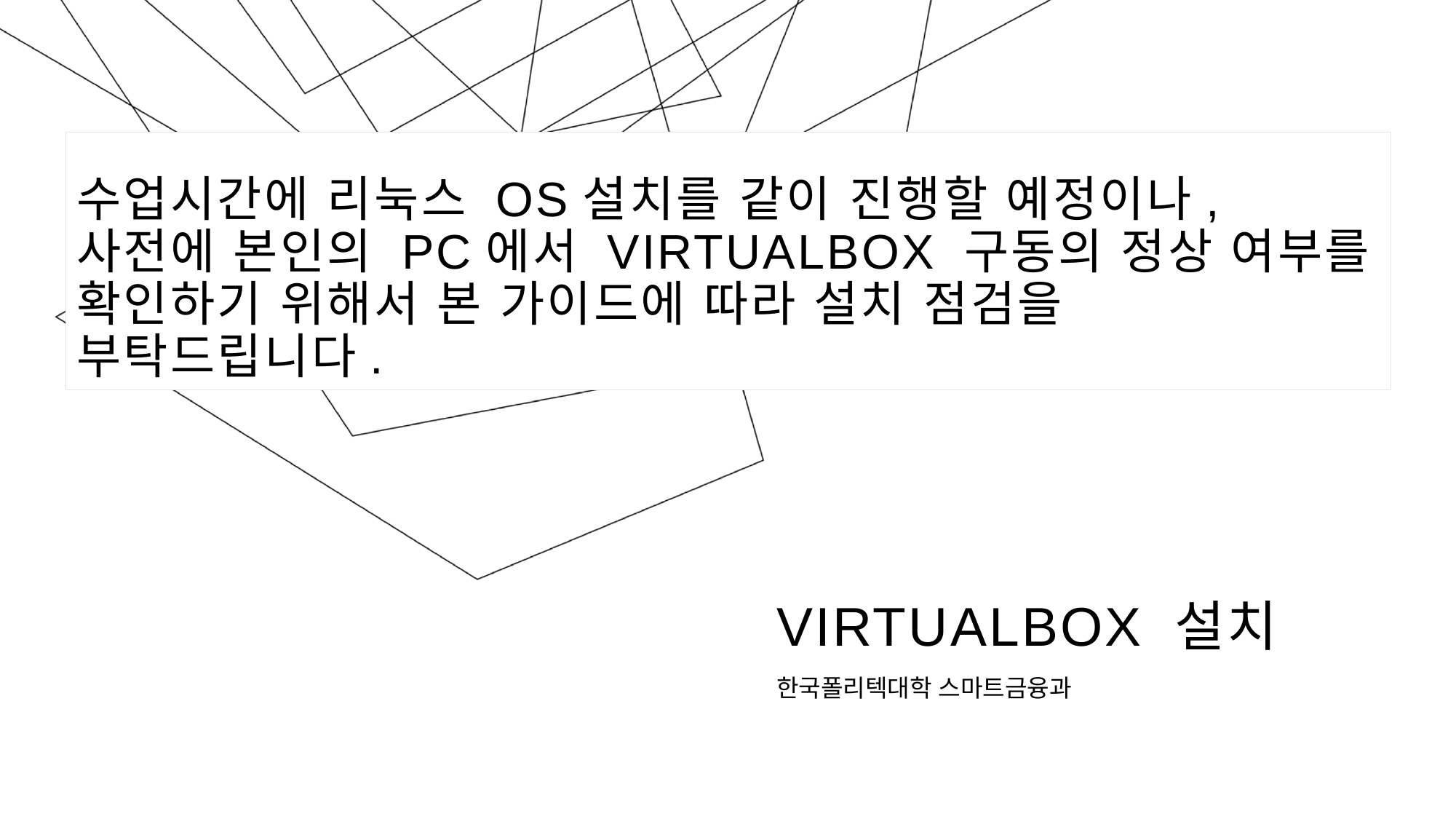

수업시간에 리눅스 OS설치를 같이 진행할 예정이나,
사전에 본인의 PC에서 VirtualBox 구동의 정상 여부를 확인하기 위해서 본 가이드에 따라 설치 점검을
부탁드립니다.
# VIRTUALbOX 설치
한국폴리텍대학 스마트금융과